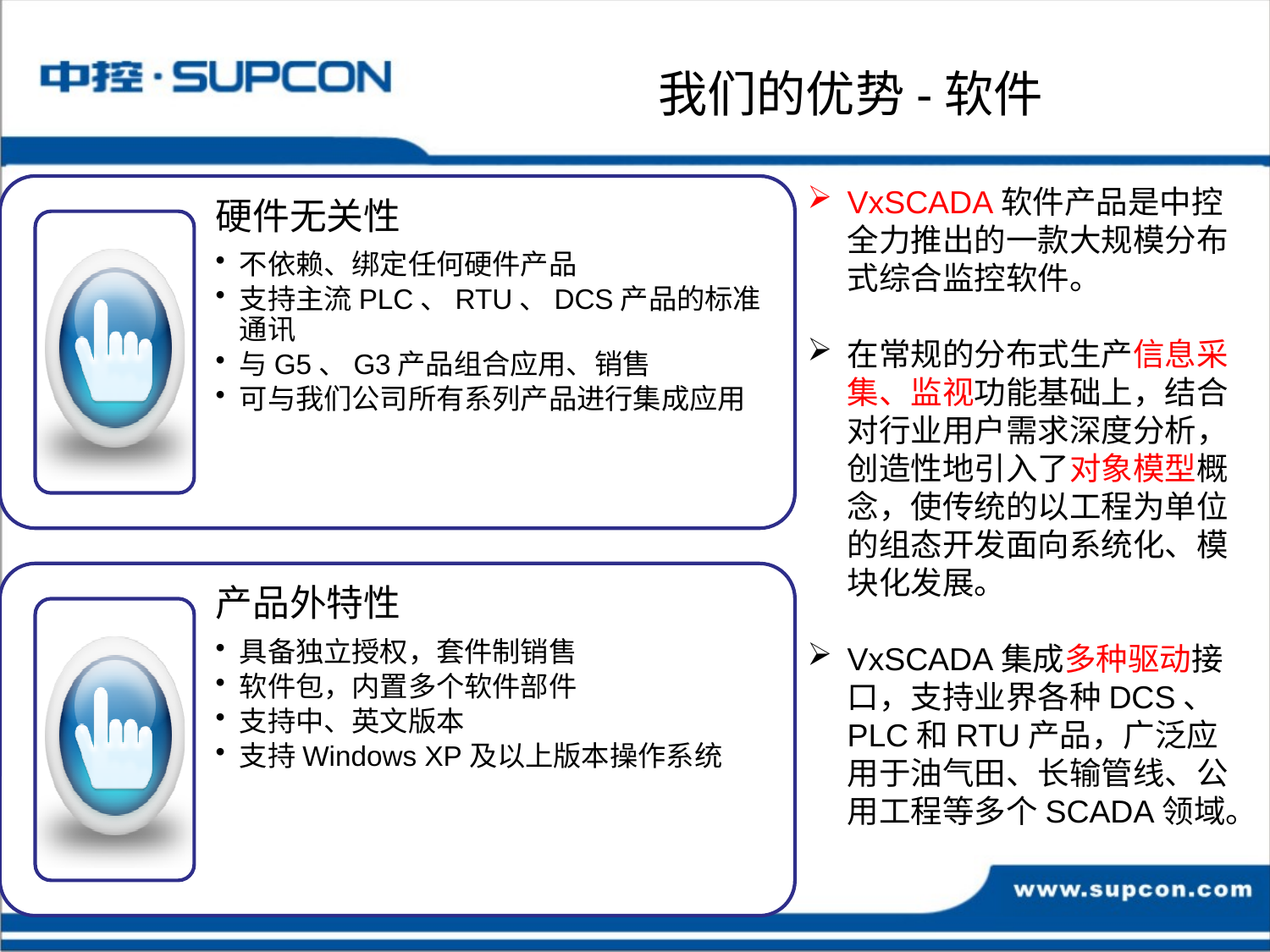

# 我们的优势-软件
硬件无关性
不依赖、绑定任何硬件产品
支持主流PLC、RTU、DCS产品的标准通讯
与G5、G3产品组合应用、销售
可与我们公司所有系列产品进行集成应用
产品外特性
具备独立授权，套件制销售
软件包，内置多个软件部件
支持中、英文版本
支持Windows XP及以上版本操作系统

VxSCADA软件产品是中控全力推出的一款大规模分布式综合监控软件。

在常规的分布式生产信息采集、监视功能基础上，结合对行业用户需求深度分析，创造性地引入了对象模型概念，使传统的以工程为单位的组态开发面向系统化、模块化发展。

VxSCADA集成多种驱动接口，支持业界各种DCS、PLC和RTU产品，广泛应用于油气田、长输管线、公用工程等多个SCADA领域。